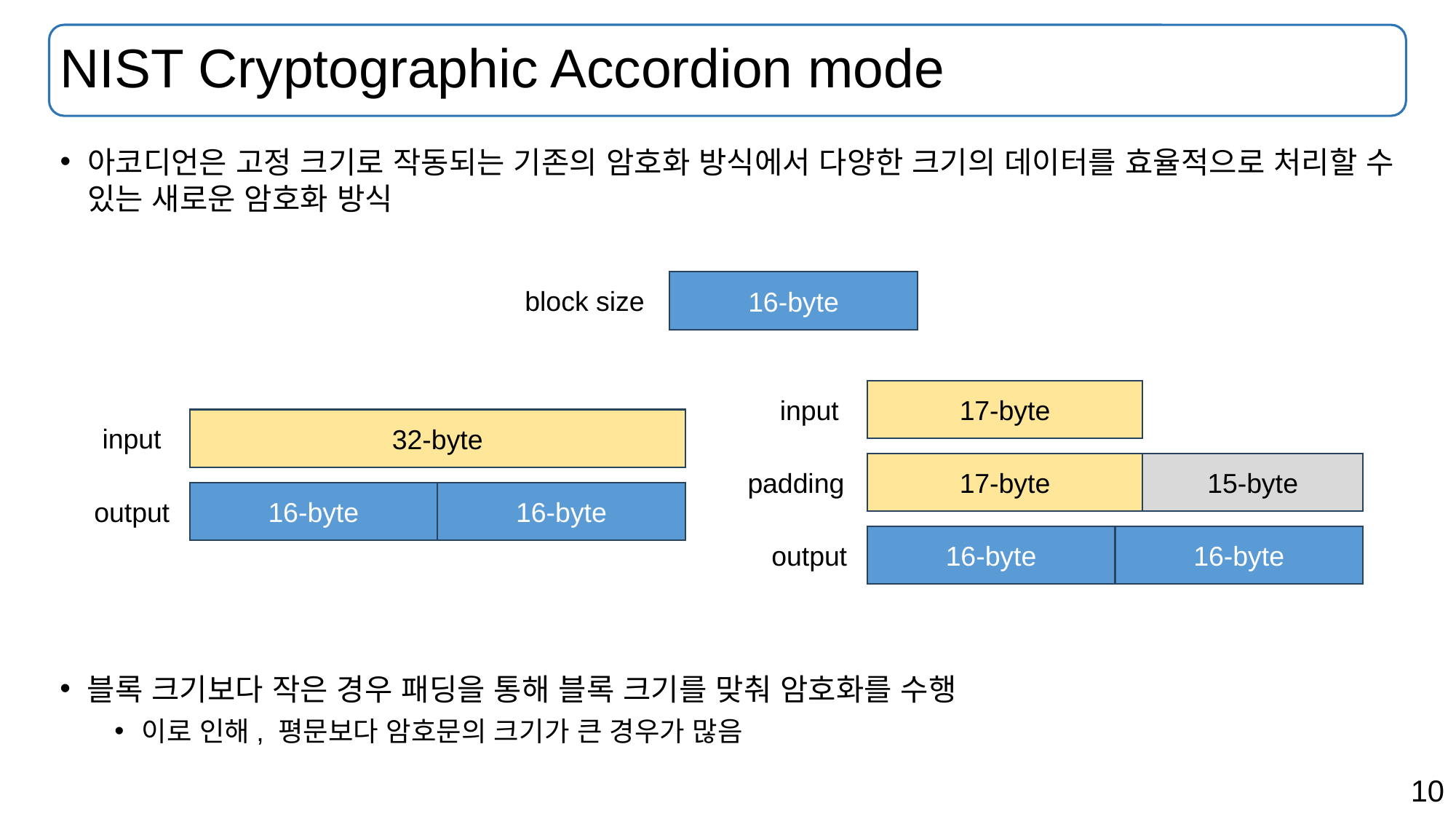

# NIST Cryptographic Accordion mode
아코디언은 고정 크기로 작동되는 기존의 암호화 방식에서 다양한 크기의 데이터를 효율적으로 처리할 수 있는 새로운 암호화 방식

16-byte
block size
17-byte
input
32-byte
input
17-byte
15-byte
padding
16-byte
16-byte
output
16-byte
16-byte
output
블록 크기보다 작은 경우 패딩을 통해 블록 크기를 맞춰 암호화를 수행
이로 인해, 평문보다 암호문의 크기가 큰 경우가 많음